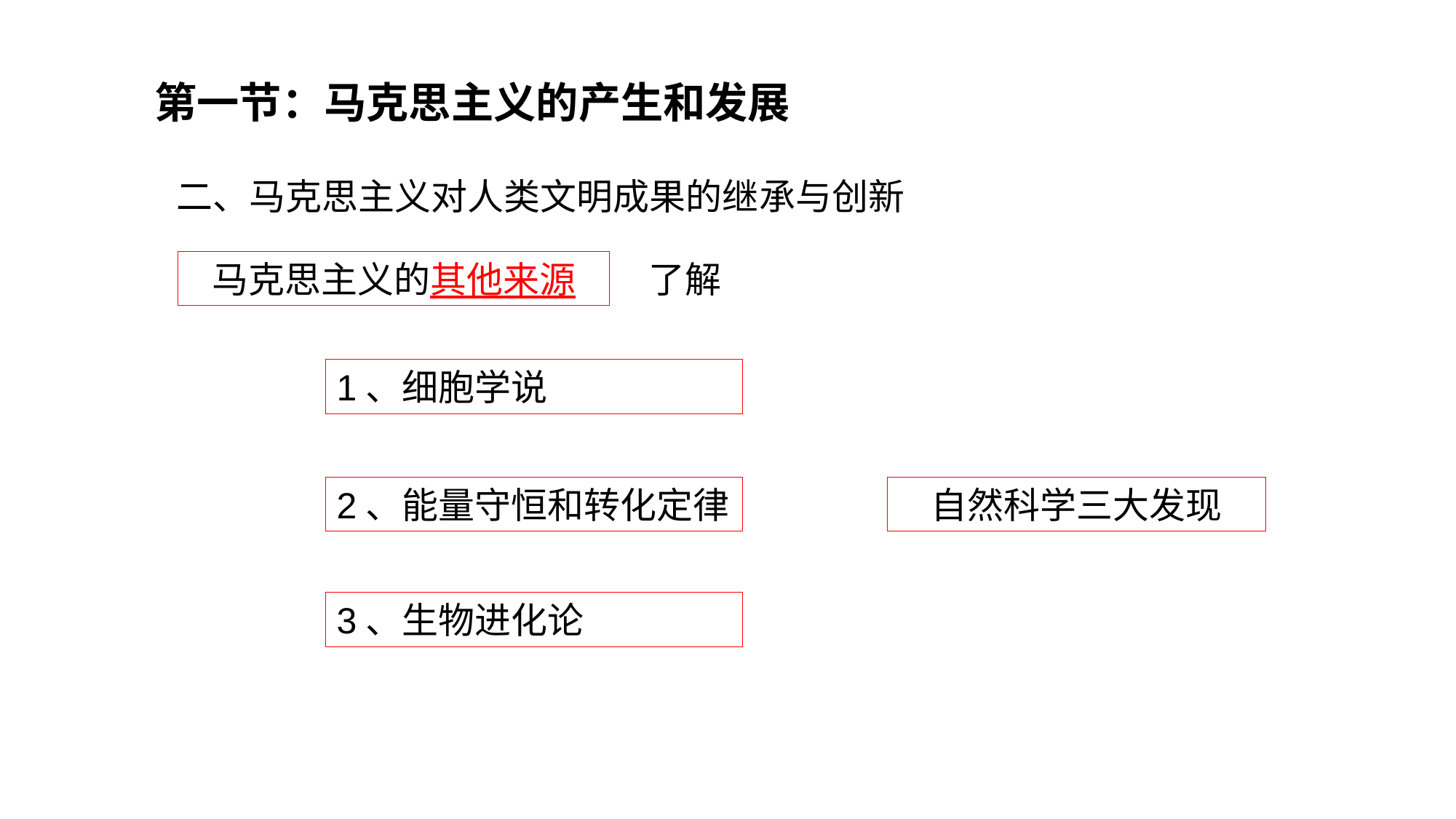

第一节：马克思主义的产生和发展
二、马克思主义对人类文明成果的继承与创新
马克思主义的其他来源
了解
1、细胞学说
2、能量守恒和转化定律
自然科学三大发现
3、生物进化论